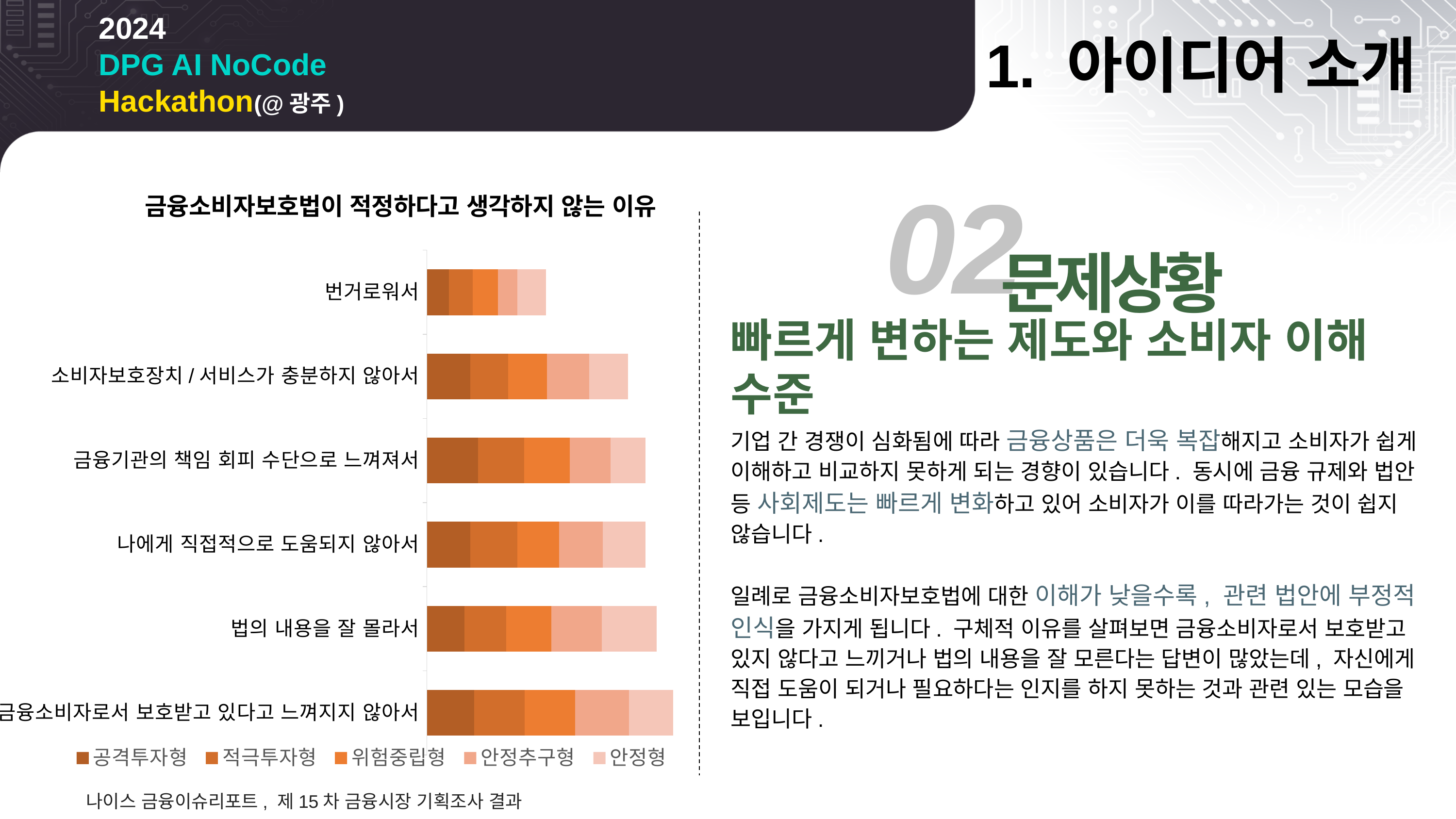

1. 아이디어 소개

### Chart: 금융소비자보호법이 적정하다고 생각하지 않는 이유

| Category | 공격투자형 | 적극투자형 | 위험중립형 | 안정추구형 | 안정형 |
|---|---|---|---|---|---|
| 금융소비자로서 보호받고 있다고 느껴지지 않아서 | 36.0 | 38.8 | 38.4 | 41.3 | 33.8 |
| 법의 내용을 잘 몰라서 | 28.8 | 31.7 | 34.6 | 38.5 | 42.2 |
| 나에게 직접적으로 도움되지 않아서 | 33.2 | 36.1 | 31.7 | 33.6 | 32.5 |
| 금융기관의 책임 회피 수단으로 느껴져서 | 39.1 | 35.3 | 34.9 | 31.0 | 26.7 |
| 소비자보호장치/서비스가 충분하지 않아서 | 33.3 | 28.7 | 29.9 | 32.3 | 29.5 |
| 번거로워서 | 16.8 | 18.3 | 19.2 | 14.9 | 21.8 |
02
문제상황
빠르게 변하는 제도와 소비자 이해 수준
기업 간 경쟁이 심화됨에 따라 금융상품은 더욱 복잡해지고 소비자가 쉽게 이해하고 비교하지 못하게 되는 경향이 있습니다. 동시에 금융 규제와 법안 등 사회제도는 빠르게 변화하고 있어 소비자가 이를 따라가는 것이 쉽지 않습니다.

일례로 금융소비자보호법에 대한 이해가 낮을수록, 관련 법안에 부정적 인식을 가지게 됩니다. 구체적 이유를 살펴보면 금융소비자로서 보호받고 있지 않다고 느끼거나 법의 내용을 잘 모른다는 답변이 많았는데, 자신에게 직접 도움이 되거나 필요하다는 인지를 하지 못하는 것과 관련 있는 모습을 보입니다.
나이스 금융이슈리포트, 제15차 금융시장 기획조사 결과